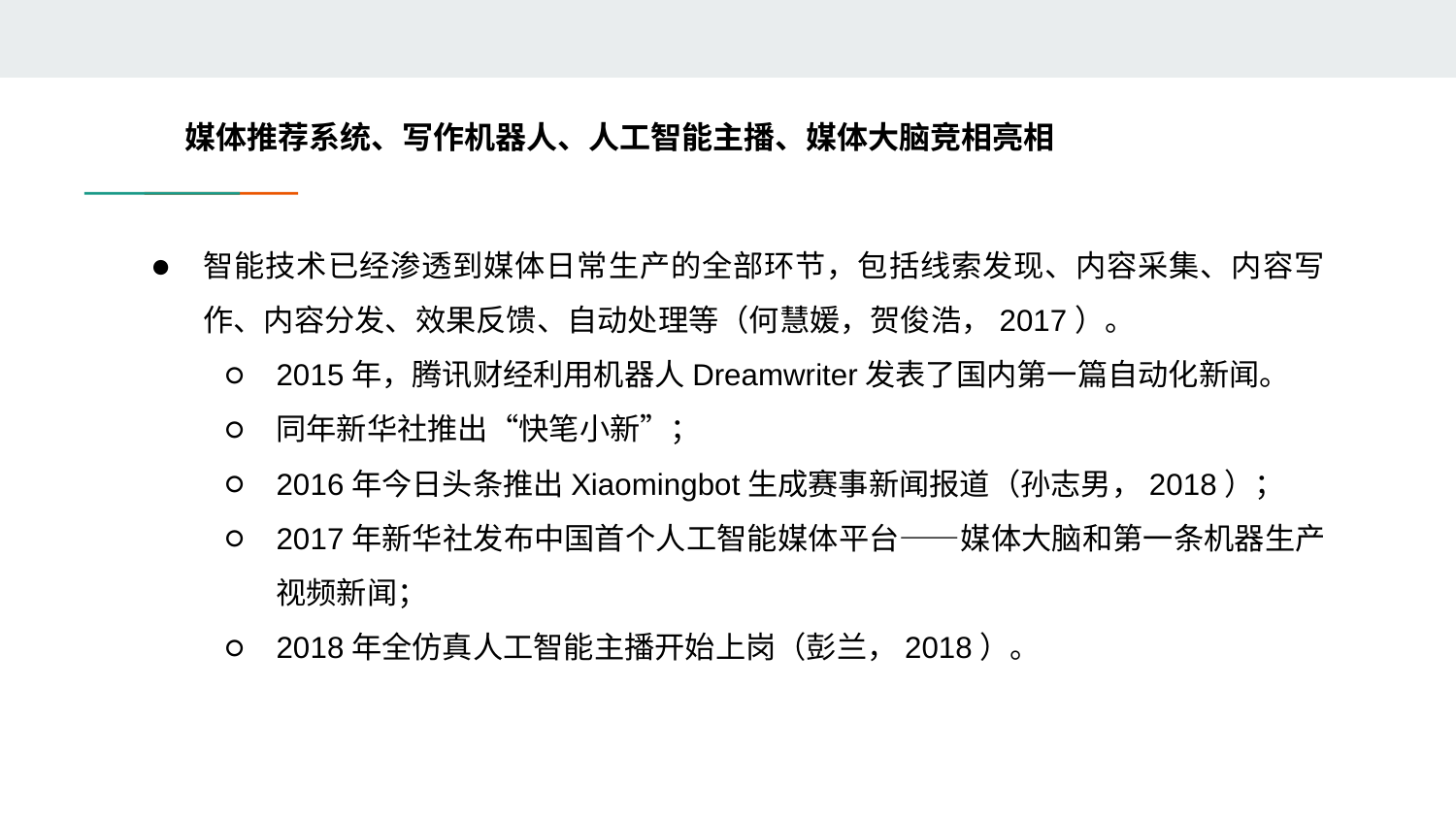

# 媒体推荐系统、写作机器人、人工智能主播、媒体大脑竞相亮相
智能技术已经渗透到媒体日常生产的全部环节，包括线索发现、内容采集、内容写作、内容分发、效果反馈、自动处理等（何慧媛，贺俊浩，2017）。
2015年，腾讯财经利用机器人Dreamwriter发表了国内第一篇自动化新闻。
同年新华社推出“快笔小新”；
2016年今日头条推出Xiaomingbot生成赛事新闻报道（孙志男，2018）；
2017年新华社发布中国首个人工智能媒体平台——媒体大脑和第一条机器生产视频新闻；
2018年全仿真人工智能主播开始上岗（彭兰，2018）。